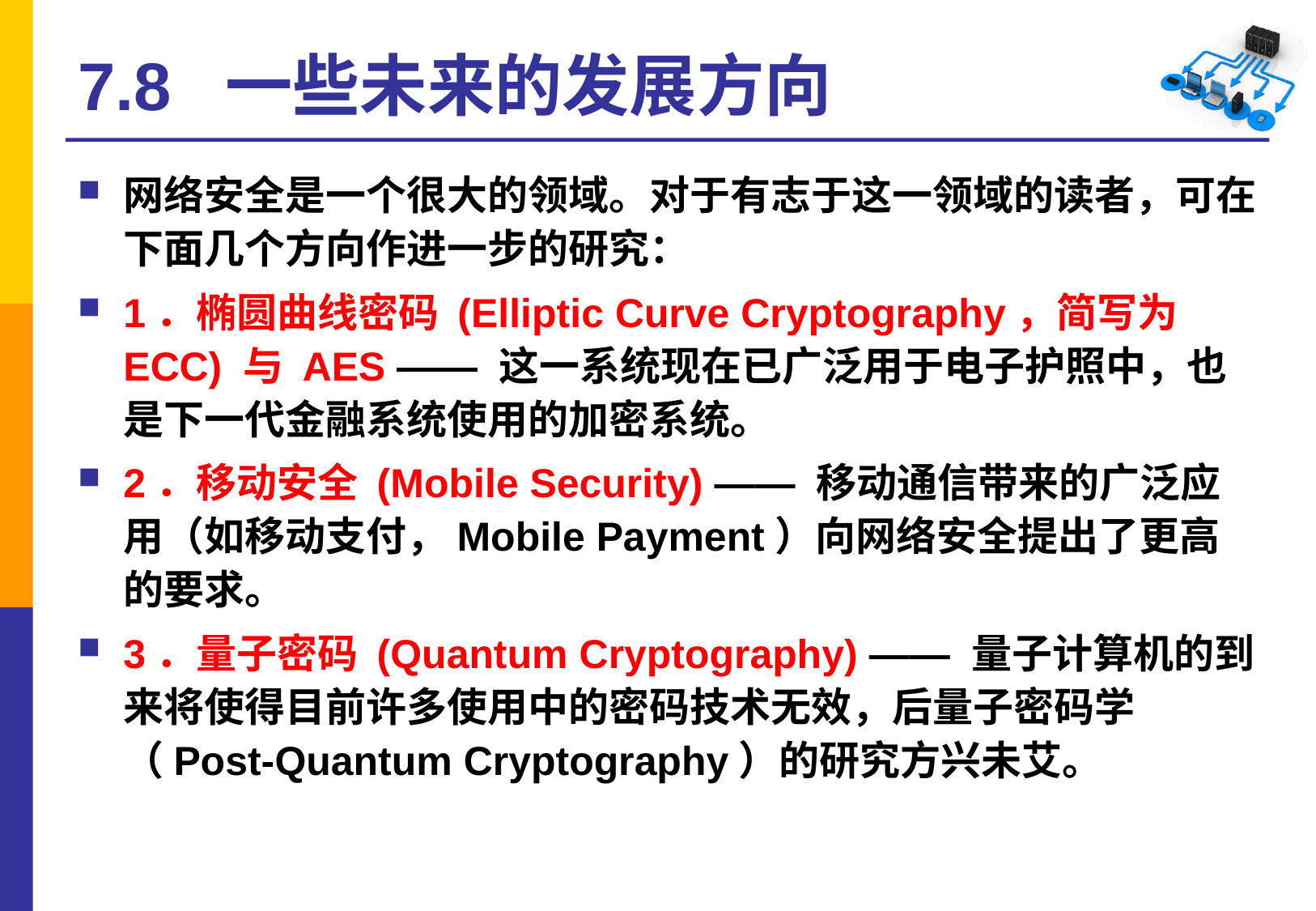

# 7.8  一些未来的发展方向
网络安全是一个很大的领域。对于有志于这一领域的读者，可在下面几个方向作进一步的研究：
1．椭圆曲线密码 (Elliptic Curve Cryptography，简写为 ECC) 与 AES —— 这一系统现在已广泛用于电子护照中，也是下一代金融系统使用的加密系统。
2．移动安全 (Mobile Security) —— 移动通信带来的广泛应用（如移动支付，Mobile Payment）向网络安全提出了更高的要求。
3．量子密码 (Quantum Cryptography) —— 量子计算机的到来将使得目前许多使用中的密码技术无效，后量子密码学（Post-Quantum Cryptography）的研究方兴未艾。